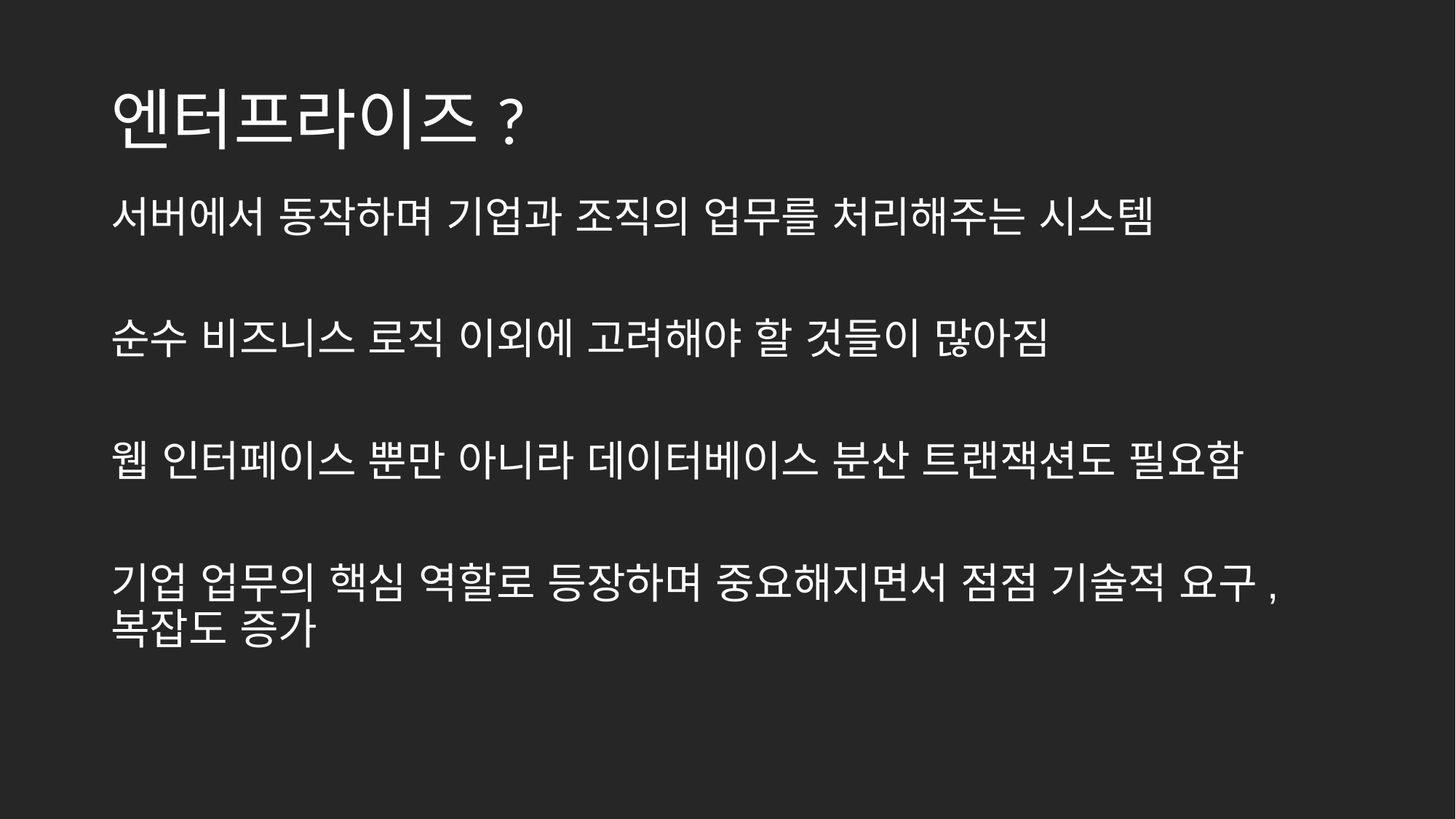

# 엔터프라이즈?
서버에서 동작하며 기업과 조직의 업무를 처리해주는 시스템

순수 비즈니스 로직 이외에 고려해야 할 것들이 많아짐

웹 인터페이스 뿐만 아니라 데이터베이스 분산 트랜잭션도 필요함

기업 업무의 핵심 역할로 등장하며 중요해지면서 점점 기술적 요구, 복잡도 증가